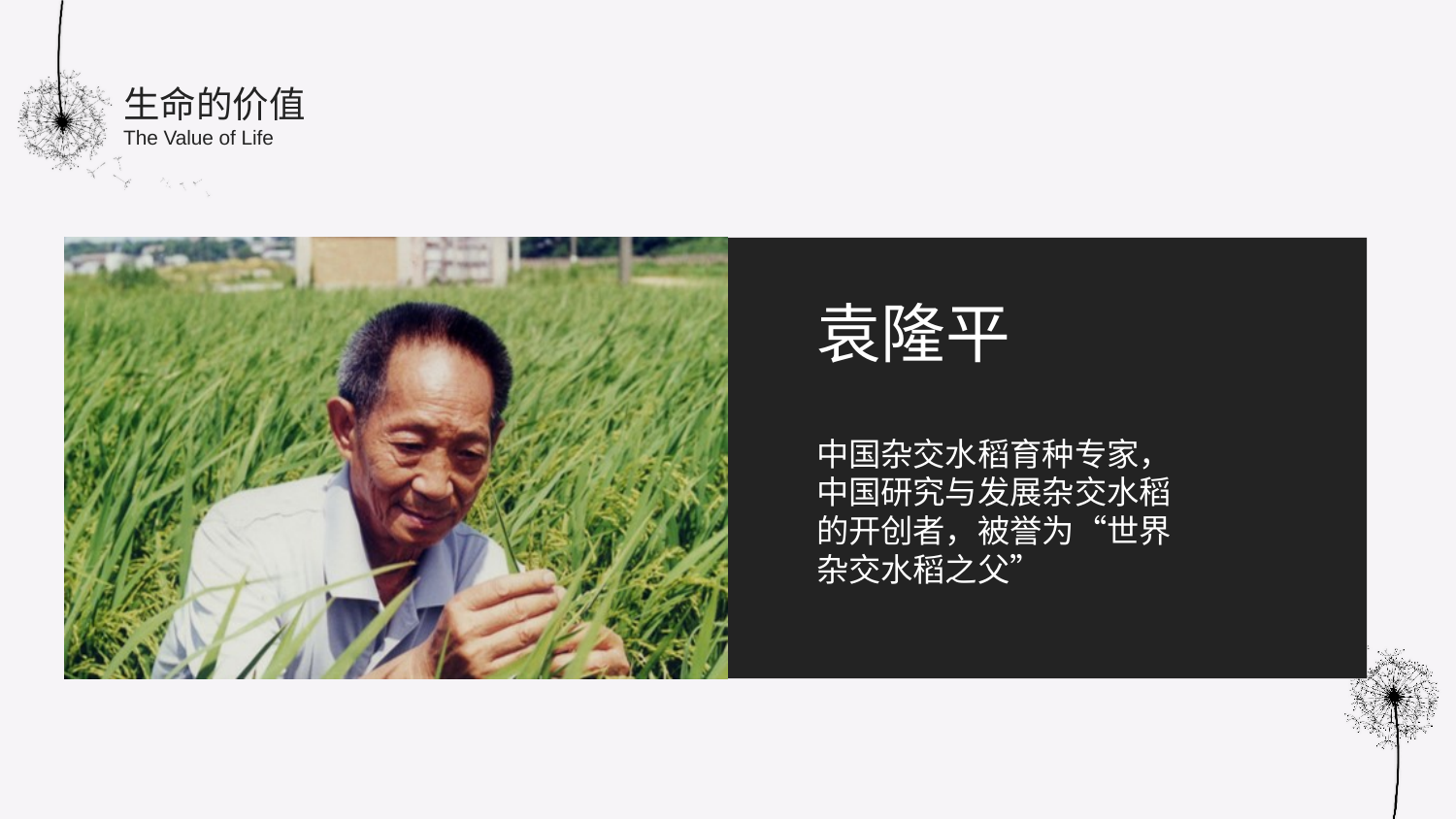

生命的价值
The Value of Life

袁隆平
中国杂交水稻育种专家，中国研究与发展杂交水稻的开创者，被誉为“世界杂交水稻之父”